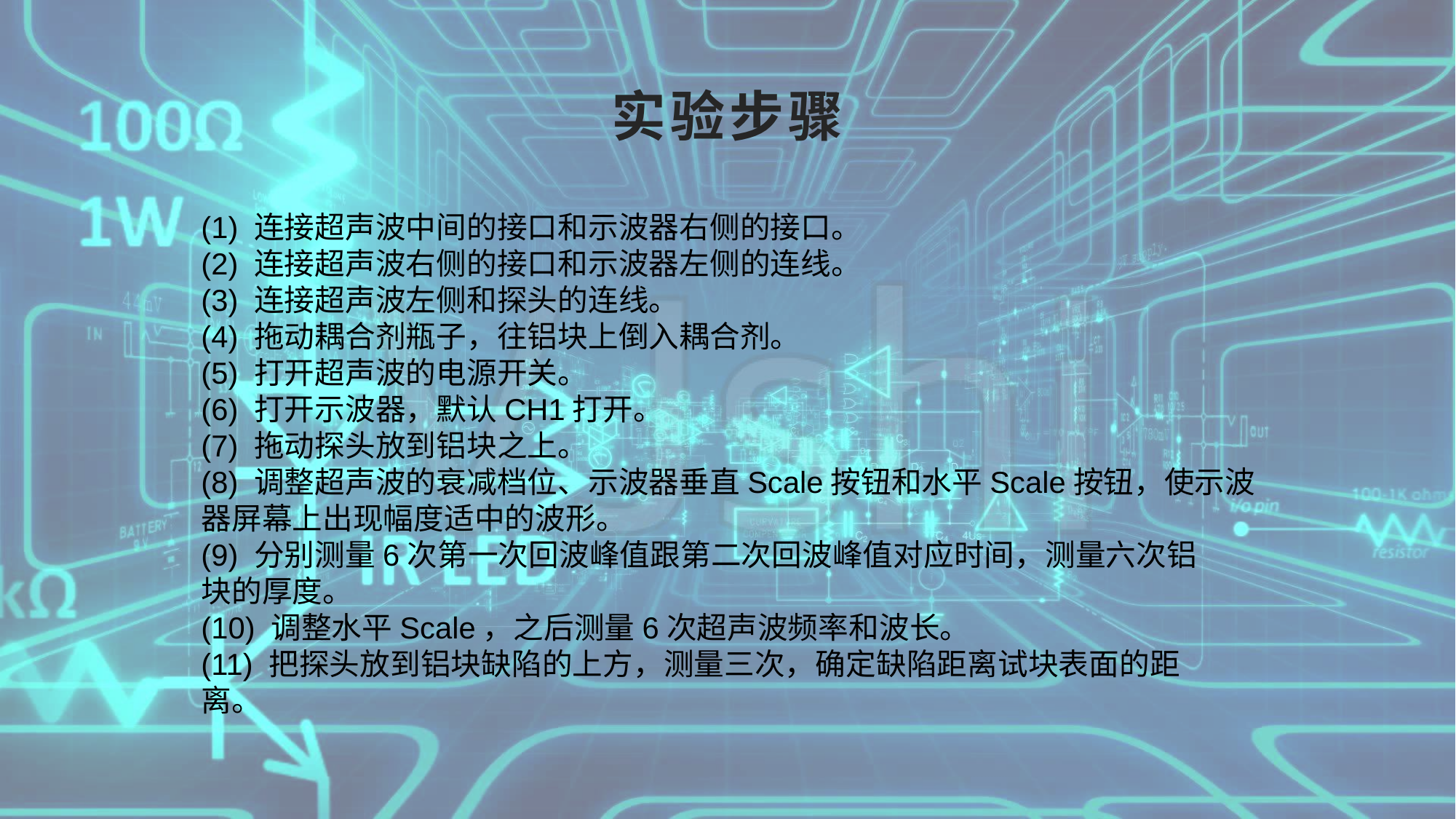

# 实验步骤
(1) 连接超声波中间的接口和示波器右侧的接口。
(2) 连接超声波右侧的接口和示波器左侧的连线。
(3) 连接超声波左侧和探头的连线。
(4) 拖动耦合剂瓶子，往铝块上倒入耦合剂。
(5) 打开超声波的电源开关。
(6) 打开示波器，默认CH1打开。
(7) 拖动探头放到铝块之上。
(8) 调整超声波的衰减档位、示波器垂直Scale按钮和水平Scale按钮，使示波
器屏幕上出现幅度适中的波形。
(9) 分别测量6次第一次回波峰值跟第二次回波峰值对应时间，测量六次铝
块的厚度。
(10) 调整水平Scale，之后测量6次超声波频率和波长。
(11) 把探头放到铝块缺陷的上方，测量三次，确定缺陷距离试块表面的距
离。